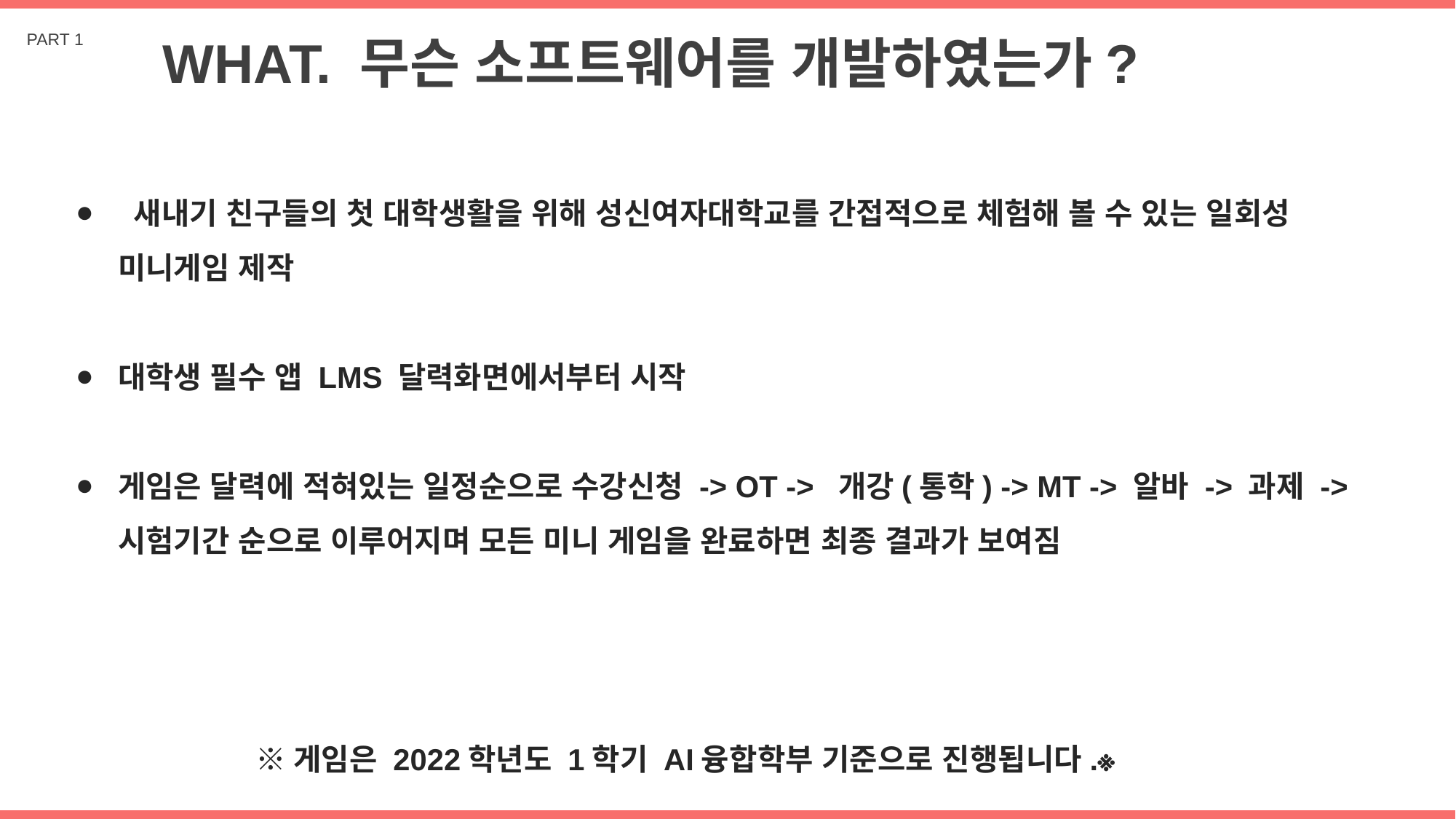

WHAT. 무슨 소프트웨어를 개발하였는가?
PART 1
 새내기 친구들의 첫 대학생활을 위해 성신여자대학교를 간접적으로 체험해 볼 수 있는 일회성 미니게임 제작

대학생 필수 앱 LMS 달력화면에서부터 시작

게임은 달력에 적혀있는 일정순으로 수강신청 -> OT ->  개강(통학) -> MT -> 알바 -> 과제 ->시험기간 순으로 이루어지며 모든 미니 게임을 완료하면 최종 결과가 보여짐

                       ※게임은 2022학년도 1학기 AI융합학부 기준으로 진행됩니다.※